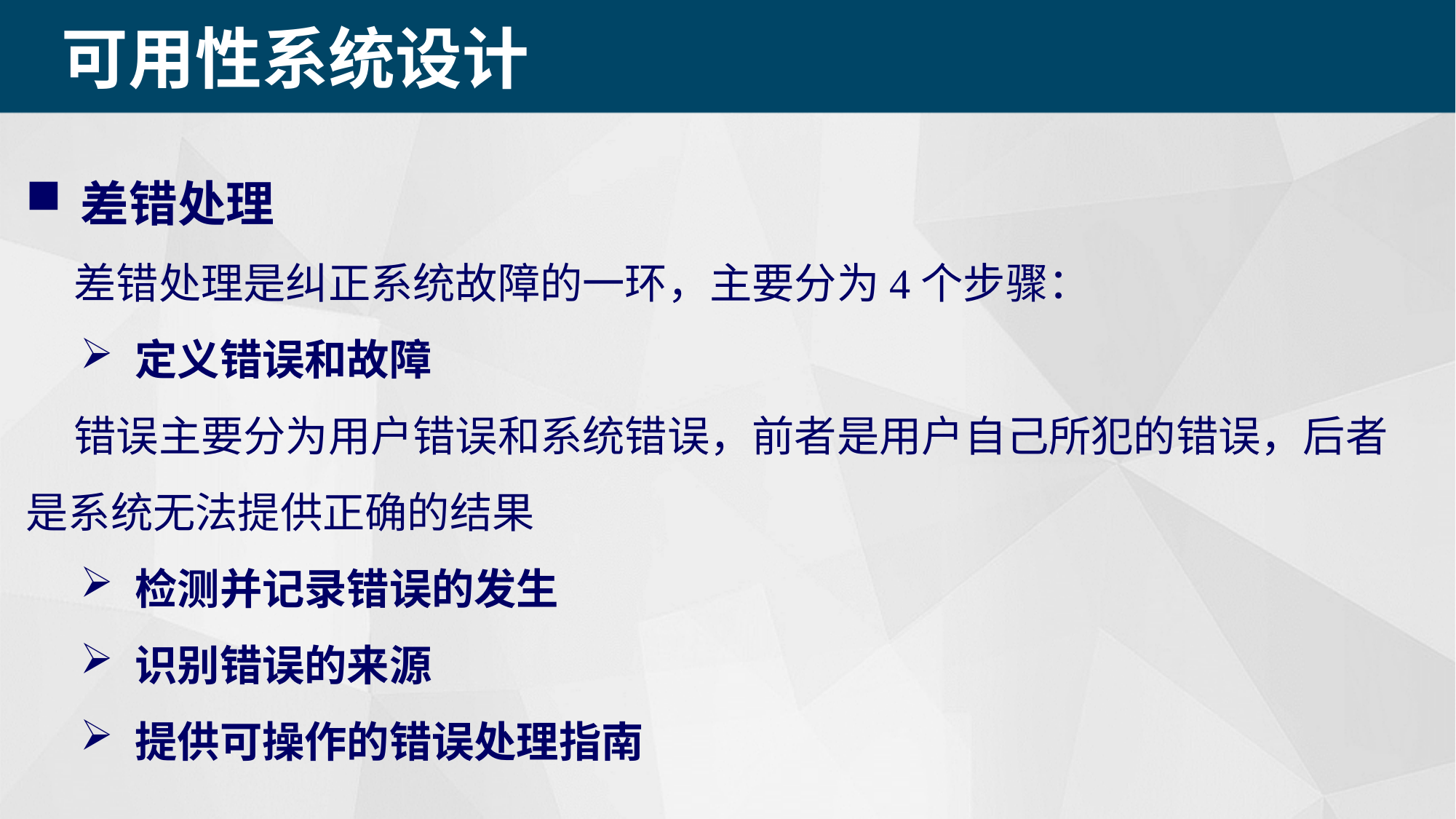

可用性系统设计
差错处理
    差错处理是纠正系统故障的一环，主要分为4个步骤：
定义错误和故障
    错误主要分为用户错误和系统错误，前者是用户自己所犯的错误，后者是系统无法提供正确的结果
检测并记录错误的发生
识别错误的来源
提供可操作的错误处理指南